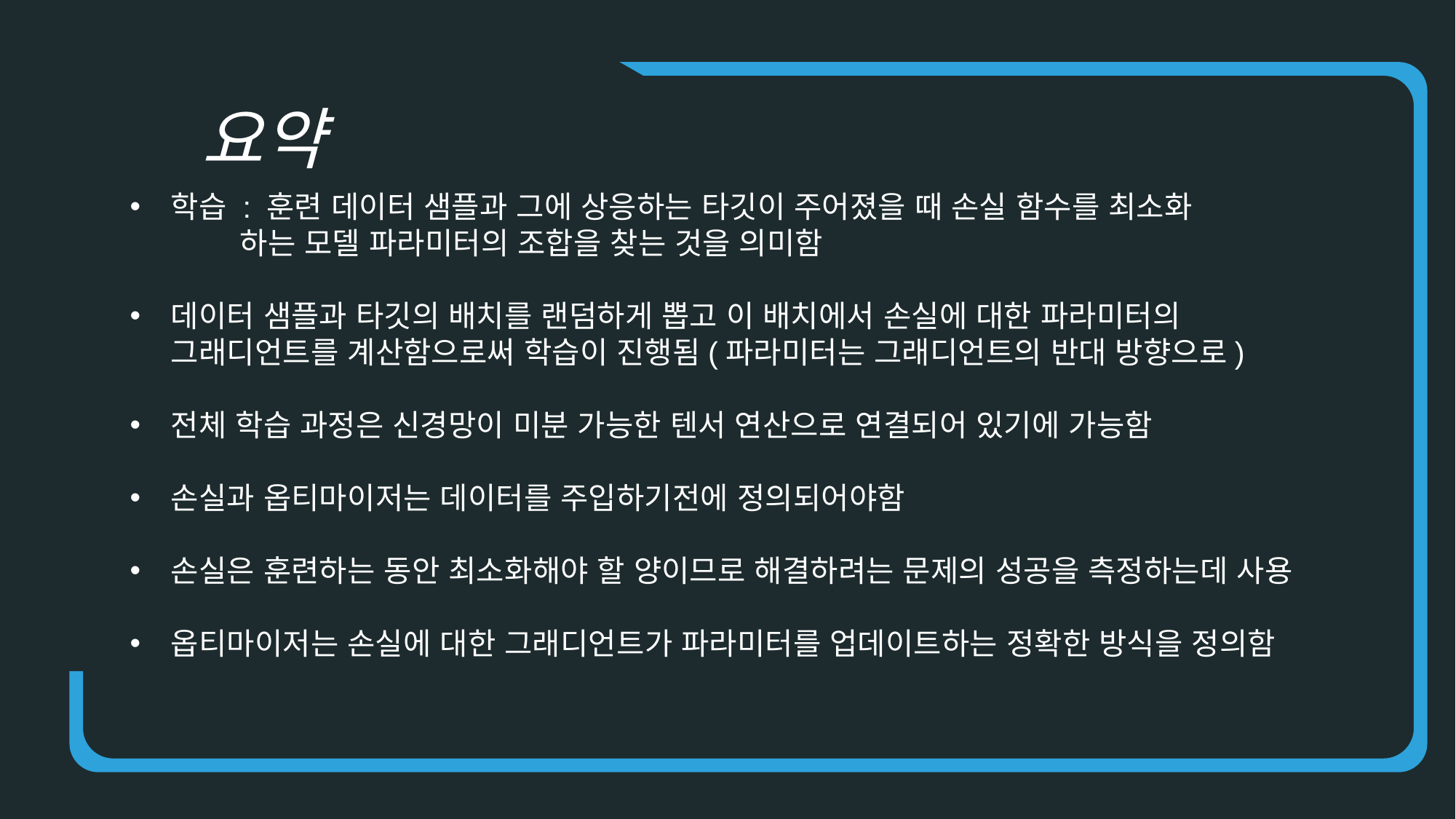

요약

학습 : 훈련 데이터 샘플과 그에 상응하는 타깃이 주어졌을 때 손실 함수를 최소화
            하는 모델 파라미터의 조합을 찾는 것을 의미함

데이터 샘플과 타깃의 배치를 랜덤하게 뽑고 이 배치에서 손실에 대한 파라미터의 그래디언트를 계산함으로써 학습이 진행됨(파라미터는 그래디언트의 반대 방향으로)

전체 학습 과정은 신경망이 미분 가능한 텐서 연산으로 연결되어 있기에 가능함

손실과 옵티마이저는 데이터를 주입하기전에 정의되어야함

손실은 훈련하는 동안 최소화해야 할 양이므로 해결하려는 문제의 성공을 측정하는데 사용

옵티마이저는 손실에 대한 그래디언트가 파라미터를 업데이트하는 정확한 방식을 정의함